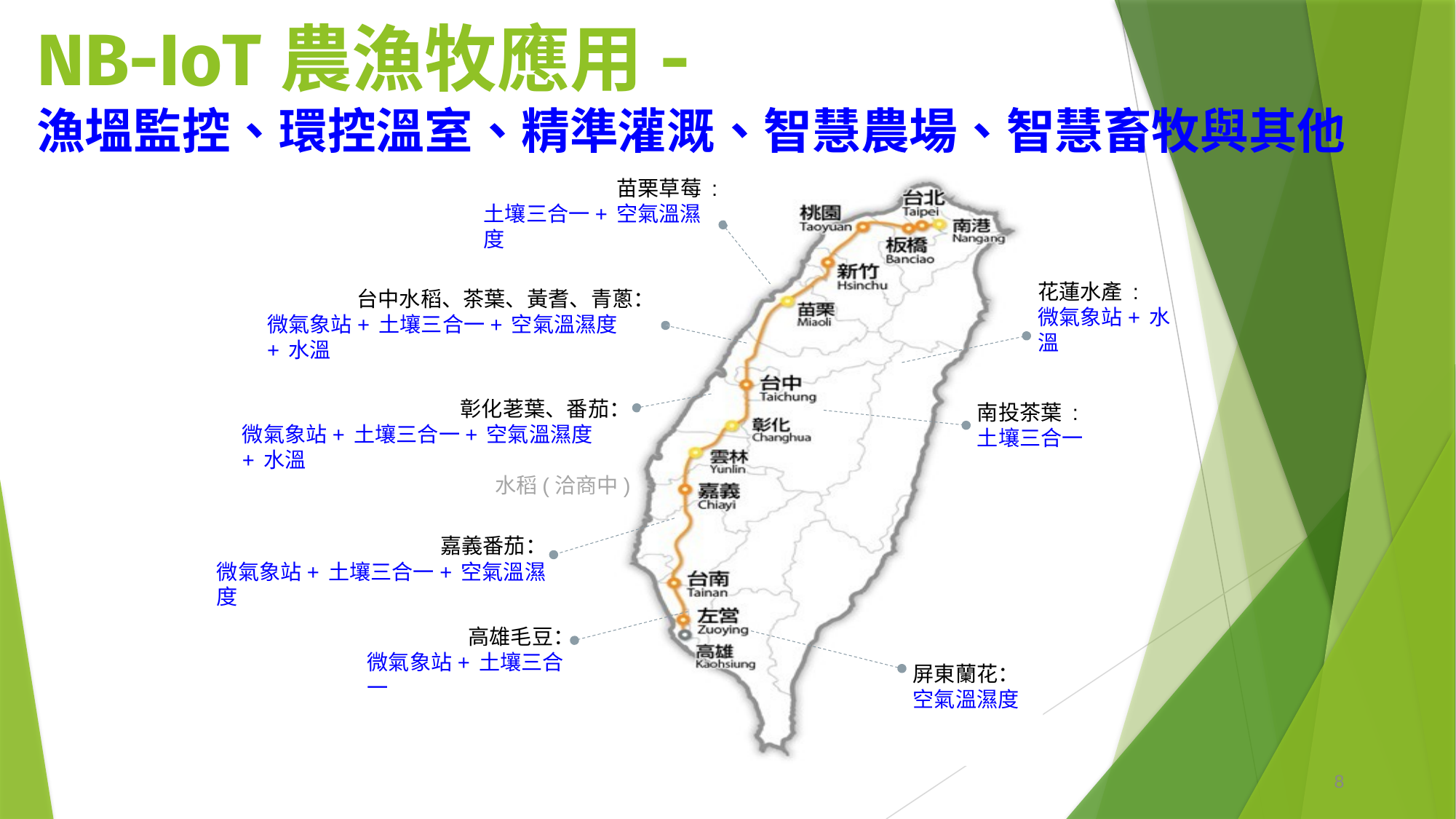

# NB-IoT農漁牧應用- 漁塭監控、環控溫室、精準灌溉、智慧農場、智慧畜牧與其他
苗栗草莓:
土壤三合一+空氣溫濕度

花蓮水產:
微氣象站+水溫
台中水稻、茶葉、黃耆、青蔥：
微氣象站+土壤三合一+空氣溫濕度+水溫

彰化荖葉、番茄：
微氣象站+土壤三合一+空氣溫濕度+水溫
水稻(洽商中)
南投茶葉:
土壤三合一
嘉義番茄：
微氣象站+土壤三合一+空氣溫濕度
高雄毛豆：
微氣象站+土壤三合一
屏東蘭花：
空氣溫濕度
8